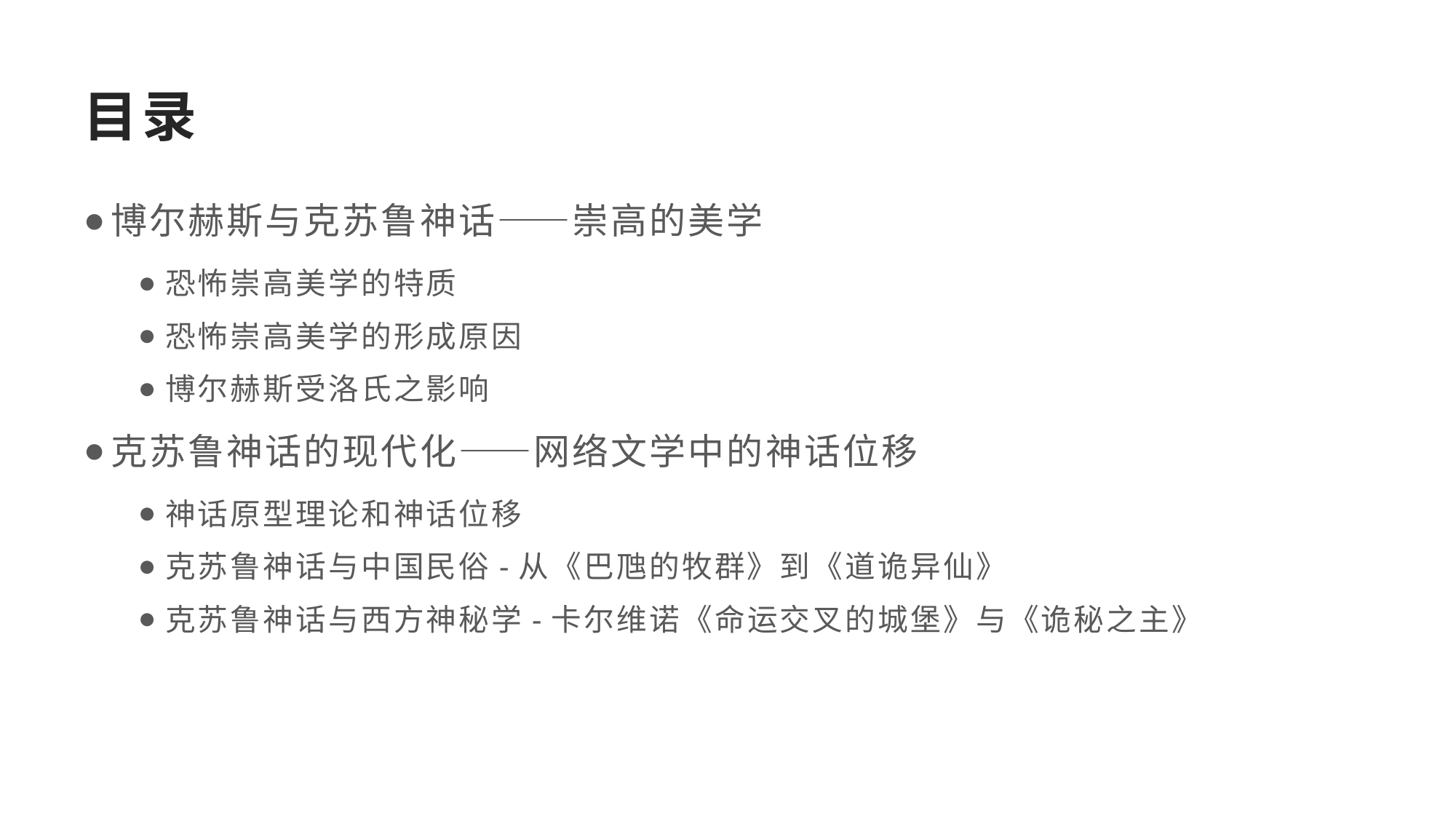

# 目录
博尔赫斯与克苏鲁神话——崇高的美学
恐怖崇高美学的特质
恐怖崇高美学的形成原因
博尔赫斯受洛氏之影响
克苏鲁神话的现代化——网络文学中的神话位移
神话原型理论和神话位移
克苏鲁神话与中国民俗-从《巴虺的牧群》到《道诡异仙》
克苏鲁神话与西方神秘学-卡尔维诺《命运交叉的城堡》与《诡秘之主》